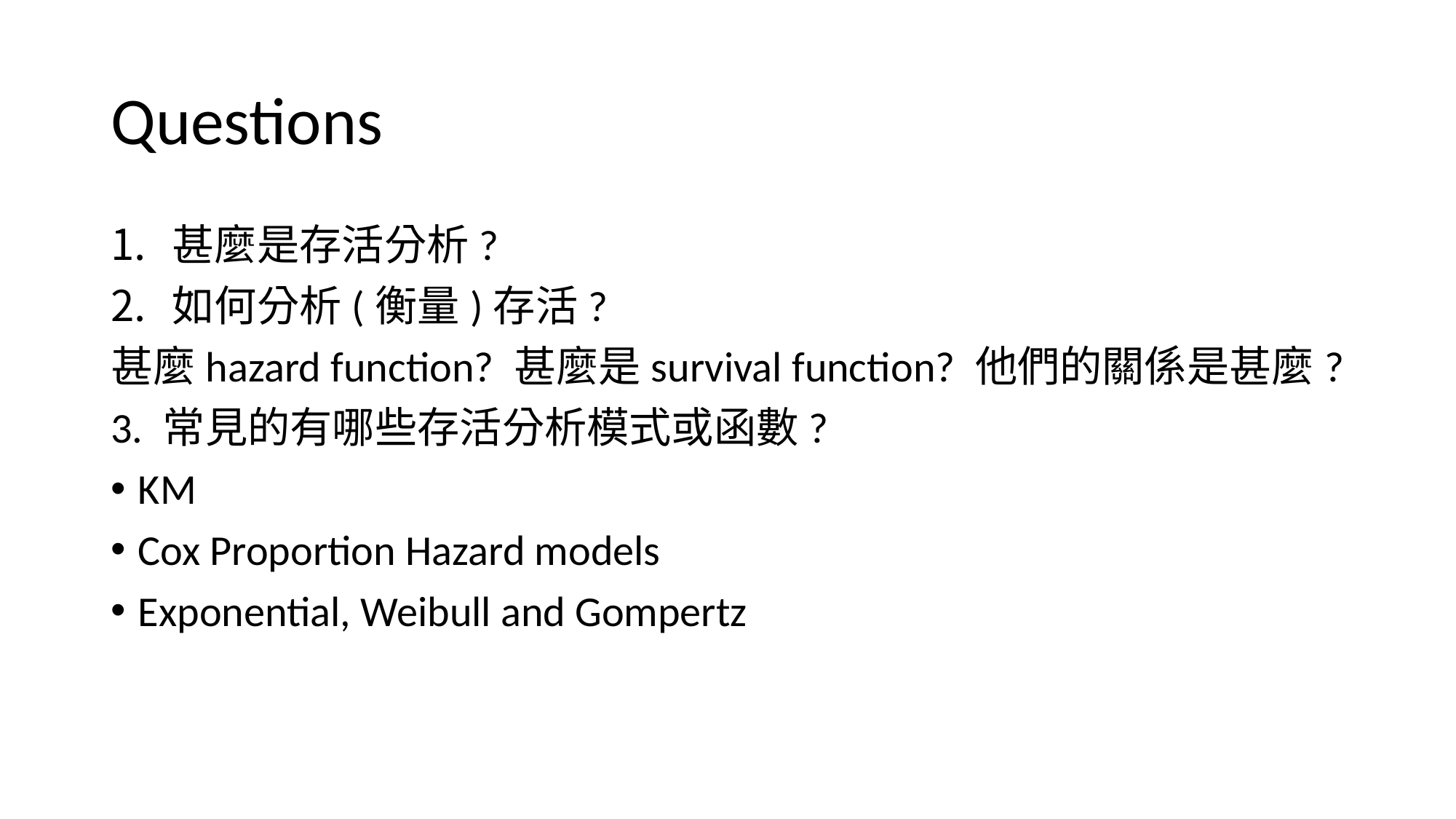

# Questions
甚麼是存活分析?
如何分析(衡量)存活?
甚麼hazard function? 甚麼是survival function? 他們的關係是甚麼?
3. 常見的有哪些存活分析模式或函數?
KM
Cox Proportion Hazard models
Exponential, Weibull and Gompertz